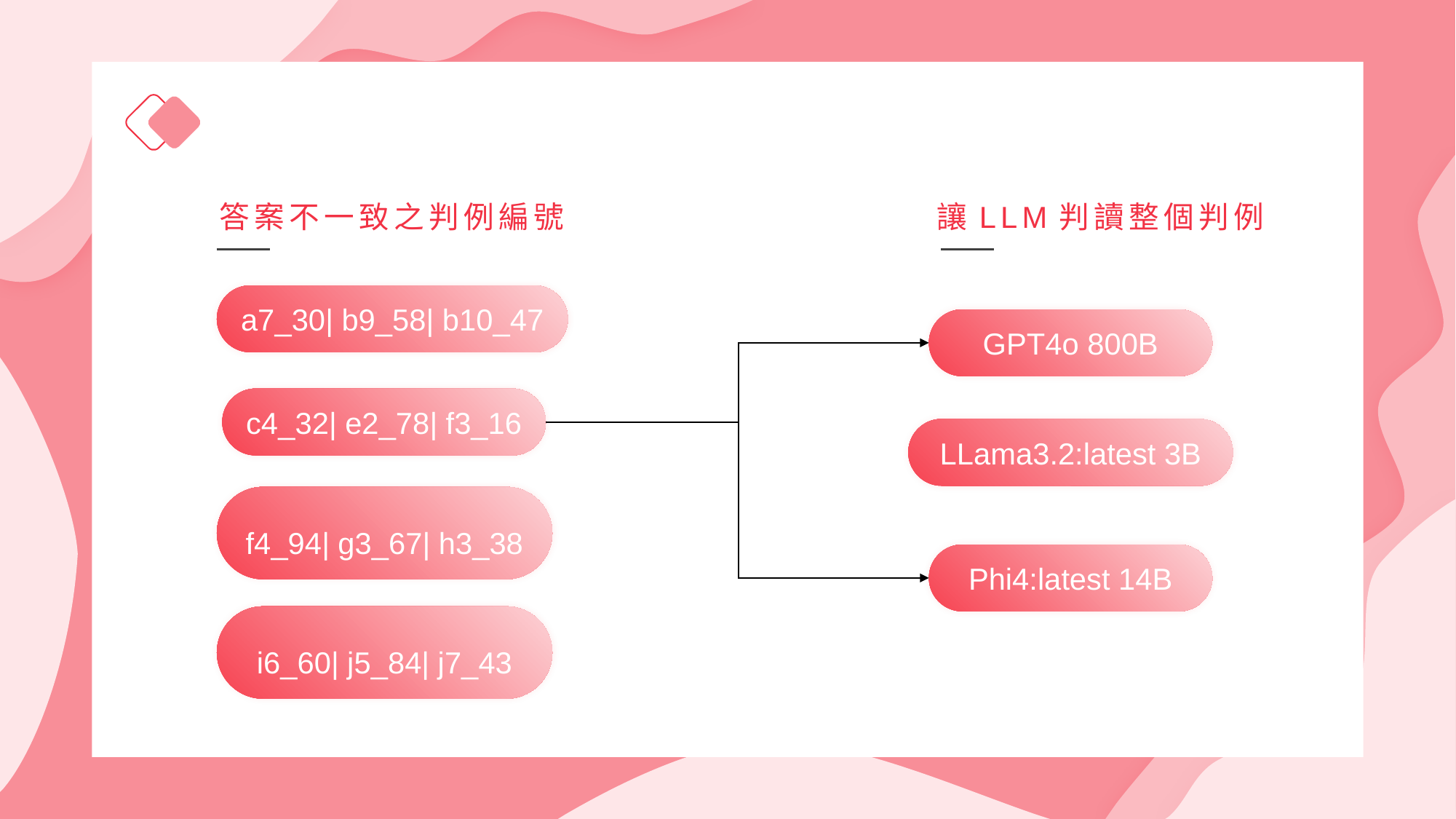

答案不一致之判例編號
讓LLM判讀整個判例
a7_30| b9_58| b10_47
GPT4o 800B
c4_32| e2_78| f3_16
LLama3.2:latest 3B
f4_94| g3_67| h3_38
Phi4:latest 14B
i6_60| j5_84| j7_43